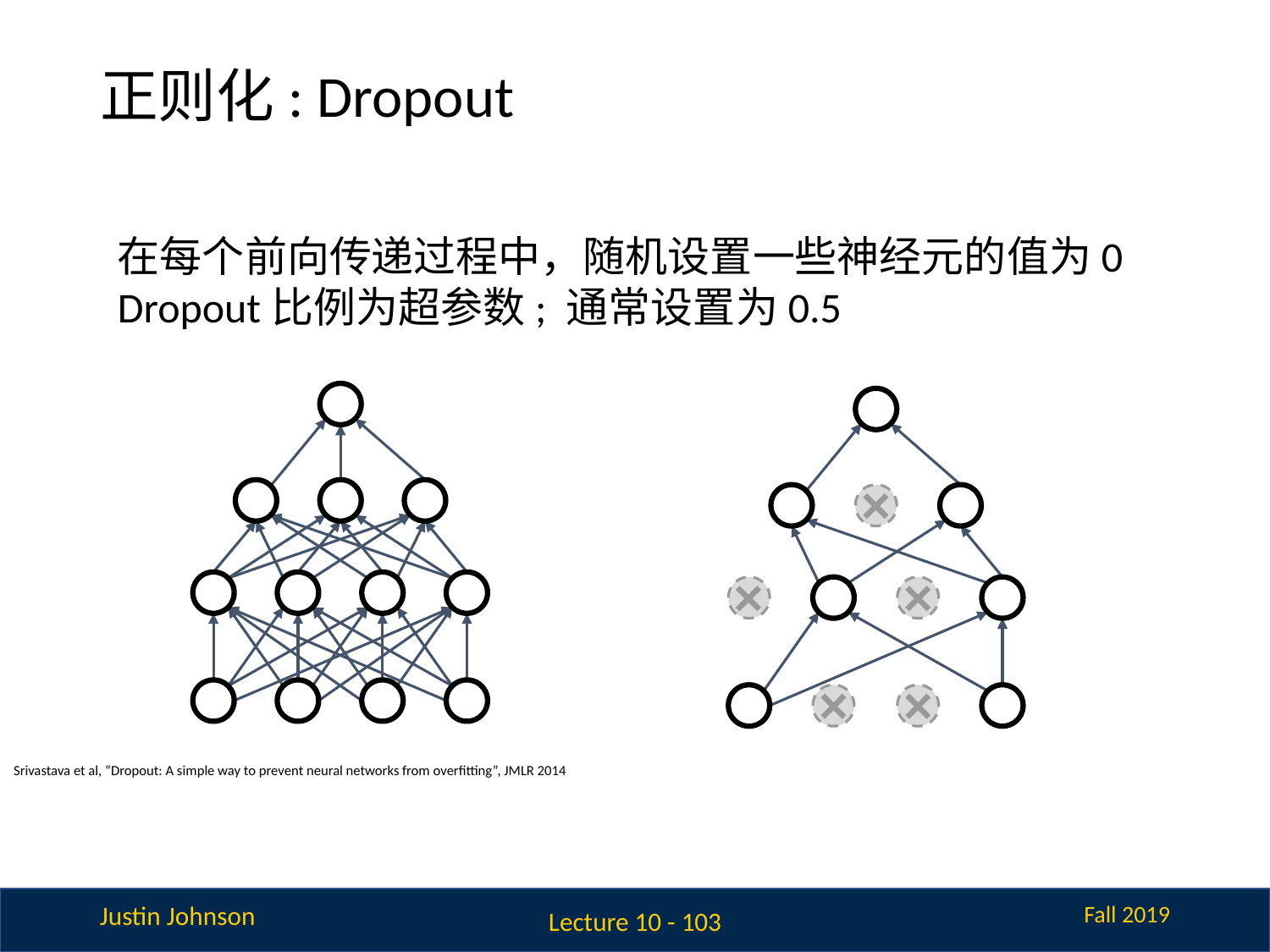

# 正则化: Dropout
在每个前向传递过程中，随机设置一些神经元的值为0
Dropout比例为超参数; 通常设置为0.5

Srivastava et al, “Dropout: A simple way to prevent neural networks from overfitting”, JMLR 2014
Lecture 10 - 103